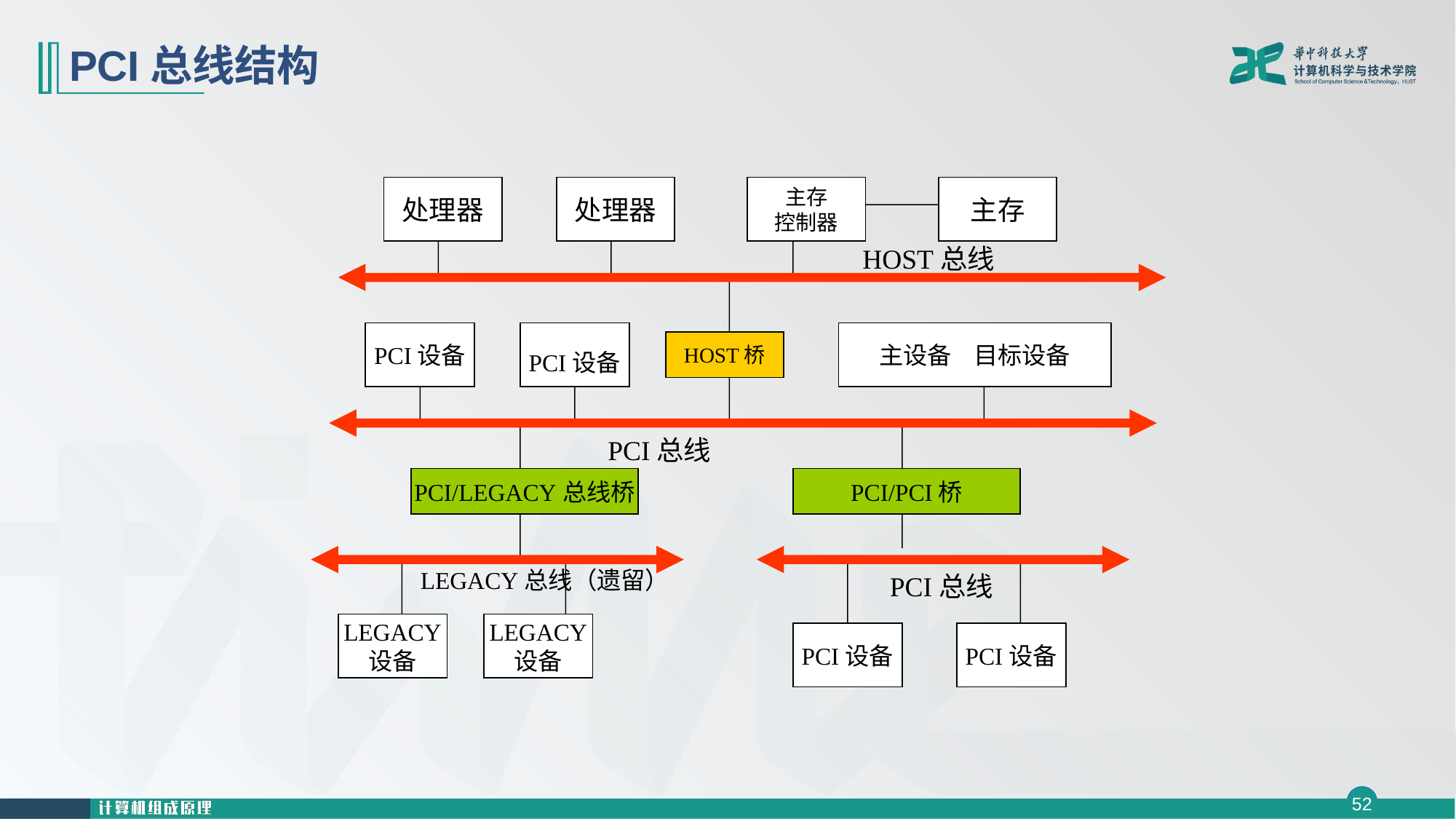

# PCI总线结构
处理器
处理器
主存
控制器
主存

HOST总线

PCI设备

PCI设备

主设备    目标设备
HOST桥

PCI总线
PCI/LEGACY总线桥
PCI/PCI桥

LEGACY总线（遗留）

PCI总线
LEGACY
设备
LEGACY
设备
PCI设备
PCI设备